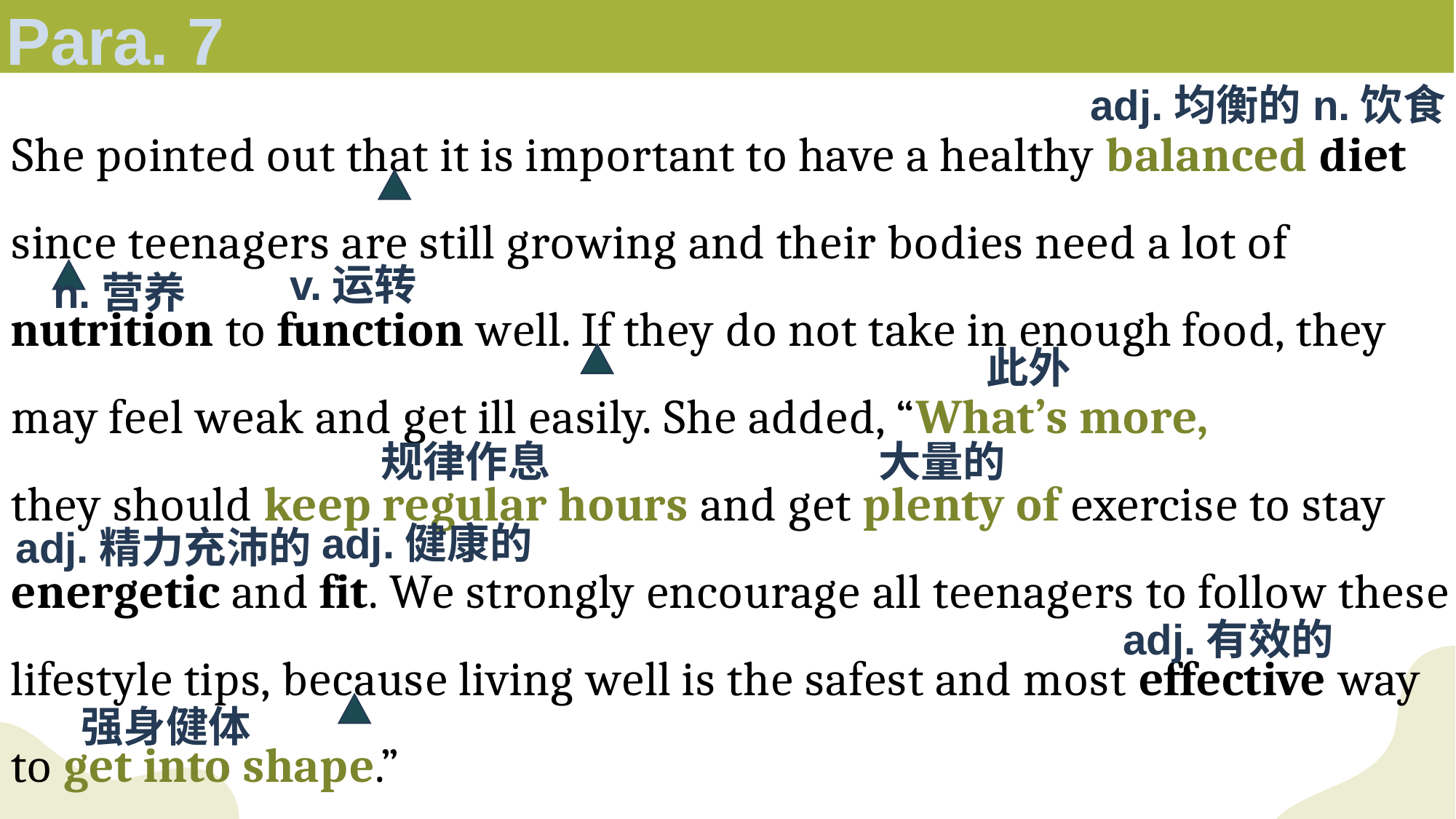

Para. 7
adj.均衡的
n.饮食
She pointed out that it is important to have a healthy balanced diet since teenagers are still growing and their bodies need a lot of nutrition to function well. If they do not take in enough food, they may feel weak and get ill easily. She added, “What’s more, they should keep regular hours and get plenty of exercise to stay energetic and fit. We strongly encourage all teenagers to follow these lifestyle tips, because living well is the safest and most effective way to get into shape.”

v.运转
n.营养

此外

规律作息
大量的
adj.健康的
adj.精力充沛的
adj.有效的
强身健体